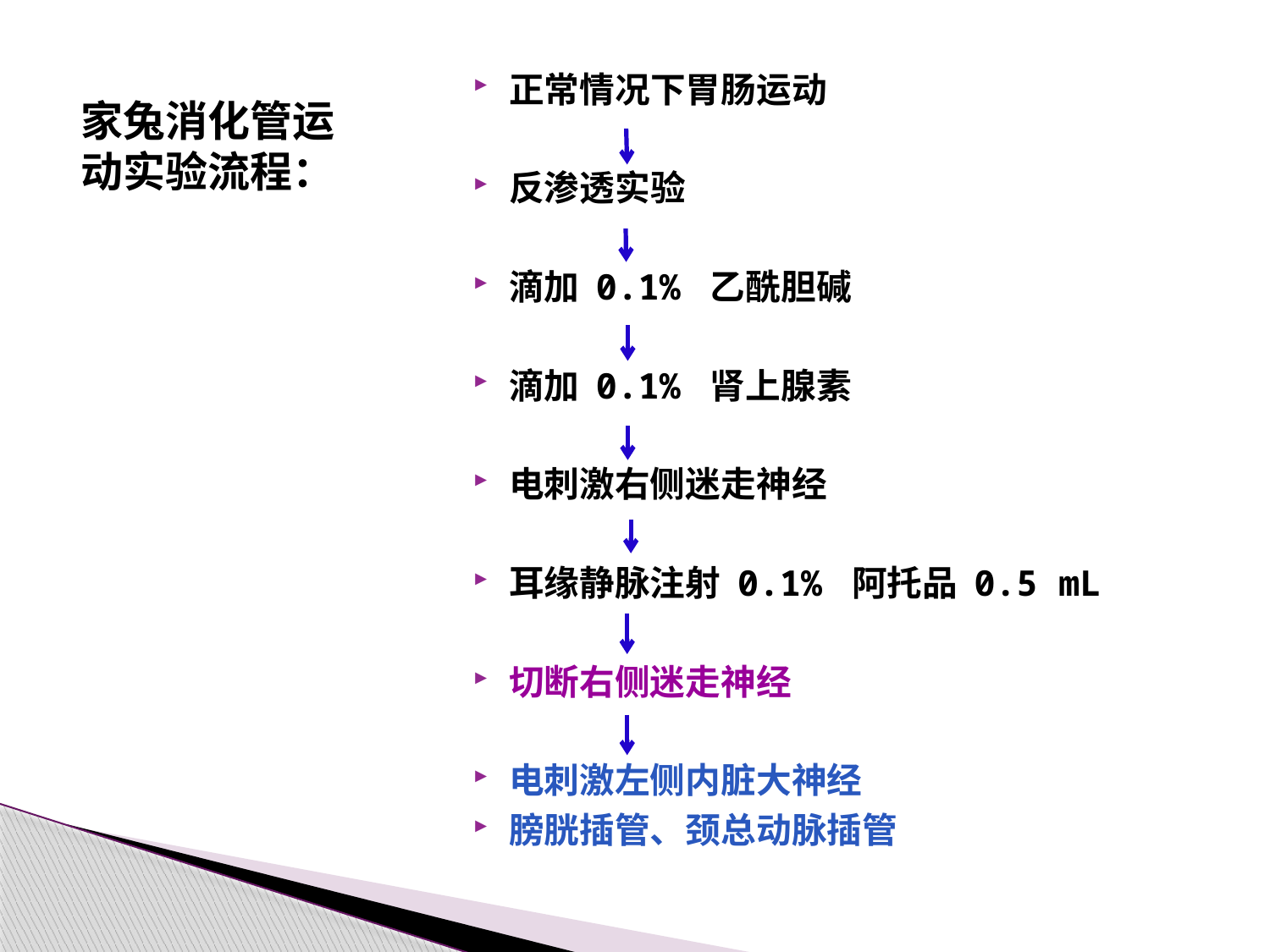

正常情况下胃肠运动

反渗透实验

滴加 0.1% 乙酰胆碱

滴加 0.1% 肾上腺素

电刺激右侧迷走神经

耳缘静脉注射 0.1% 阿托品 0.5 mL

切断右侧迷走神经

电刺激左侧内脏大神经
膀胱插管、颈总动脉插管
家兔消化管运动实验流程：